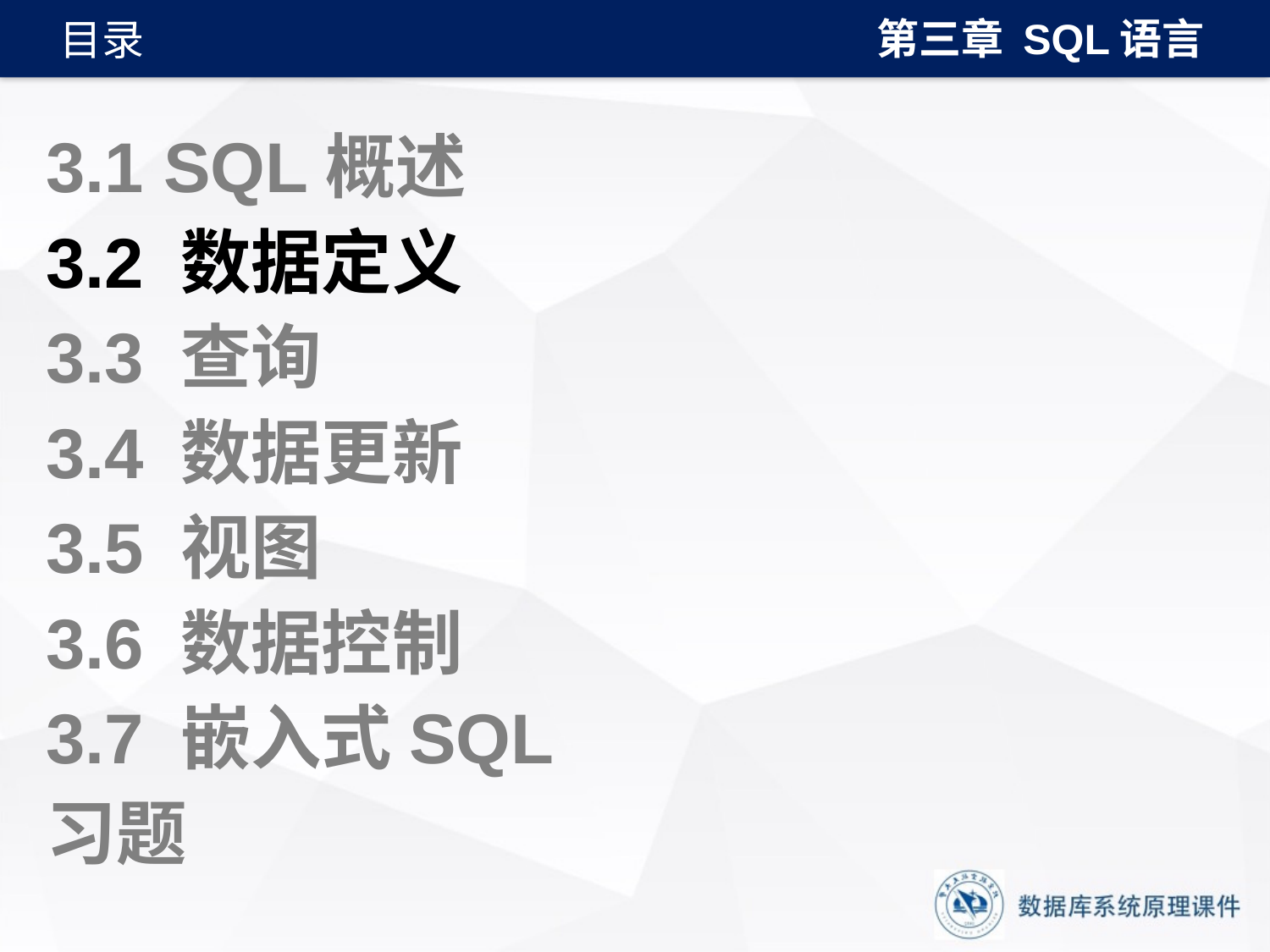

第三章 SQL语言
目录
# 3.1 SQL概述 3.2 数据定义 3.3 查询 3.4 数据更新 3.5 视图 3.6 数据控制 3.7 嵌入式SQL 习题